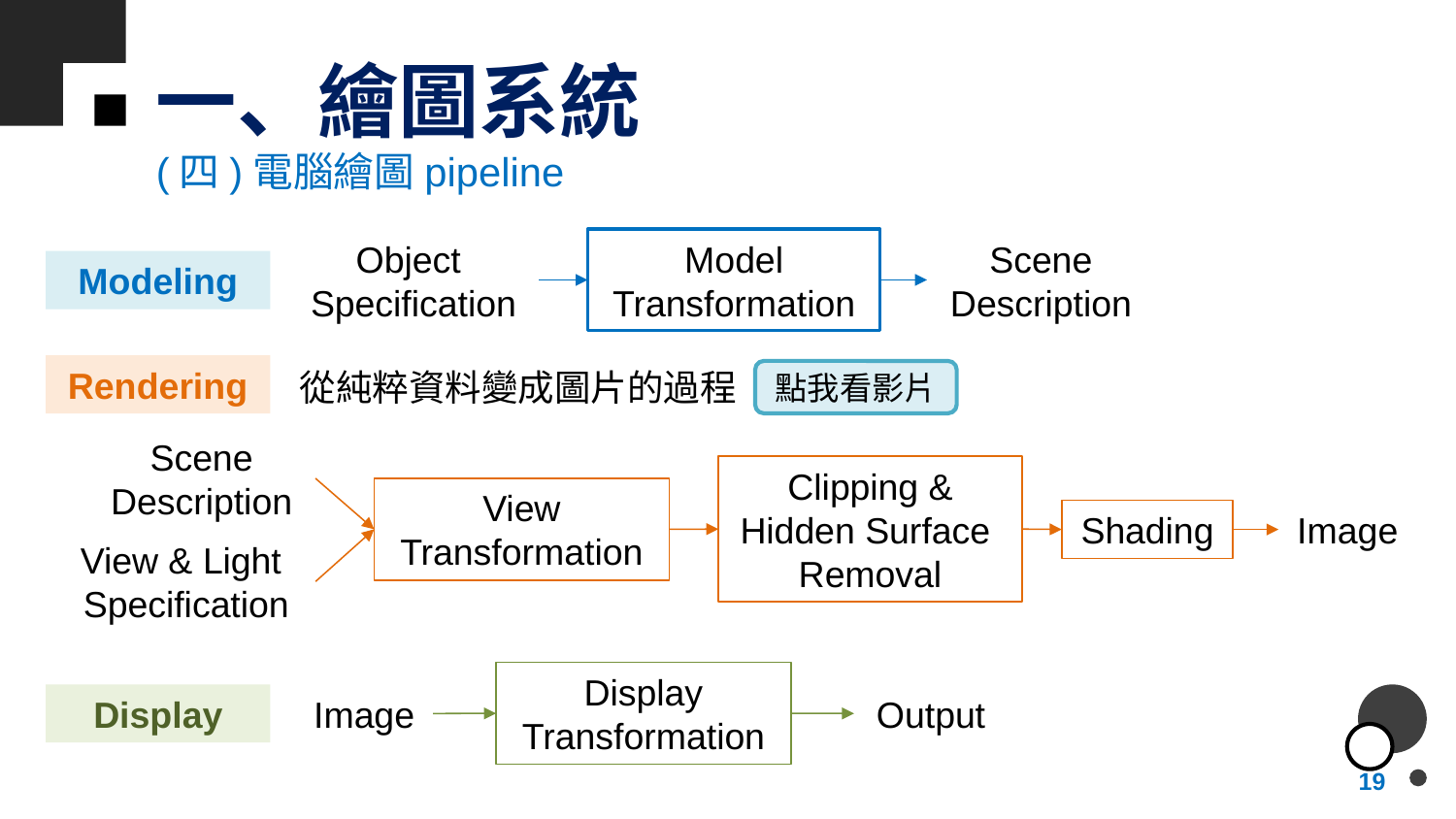

# 一、繪圖系統
(四)電腦繪圖pipeline
Object
Specification
Model
Transformation
Scene
Description
Modeling
Rendering
從純粹資料變成圖片的過程
點我看影片
Scene
Description
Clipping &
Hidden Surface
Removal
View
Transformation
Shading
Image
View & Light
Specification
Display
Transformation
Image
Output
Display

19